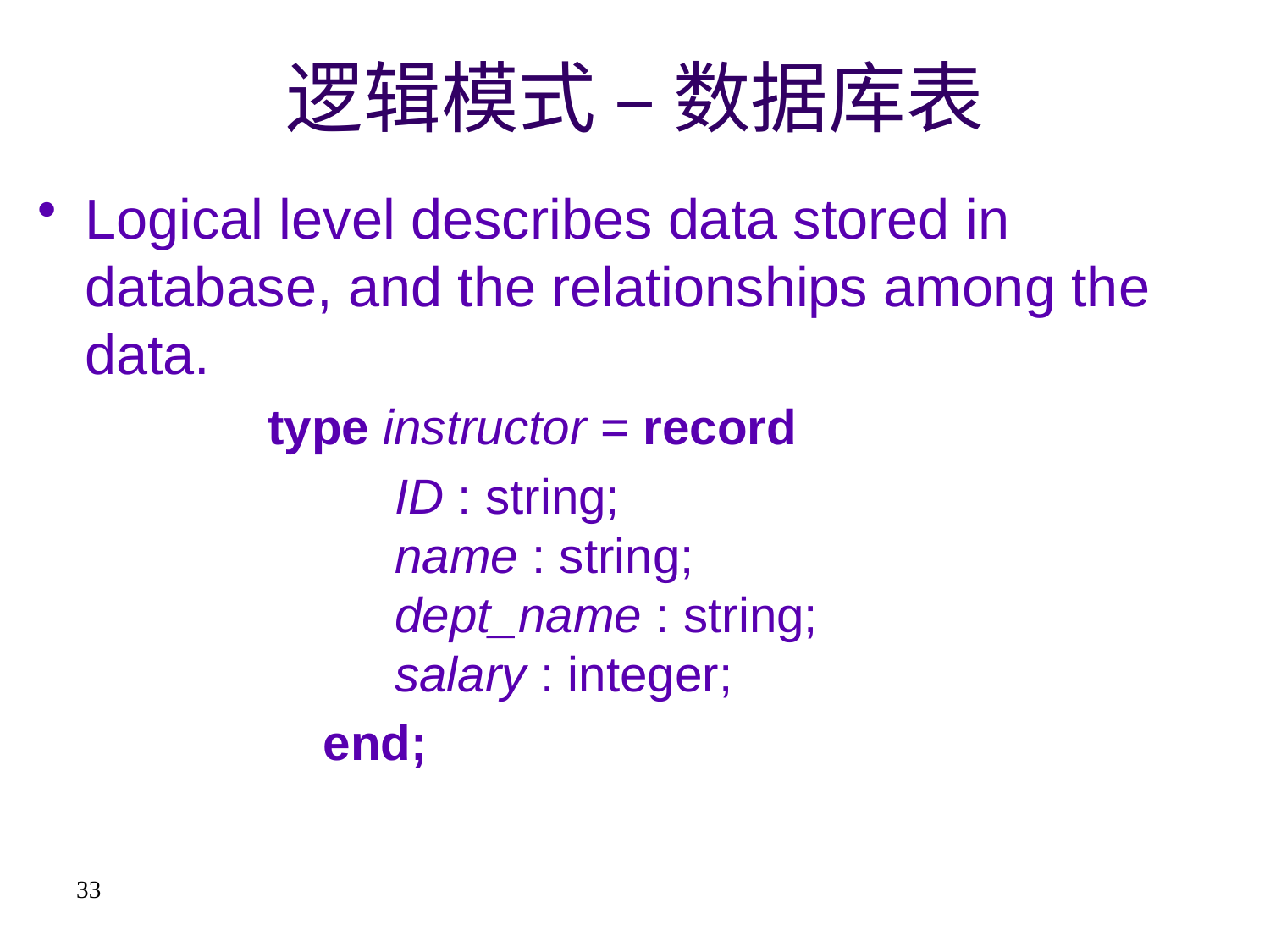

# 逻辑模式 – 数据库表
Logical level describes data stored in database, and the relationships among the data.
		type instructor = record
			ID : string;
		name : string;
		dept_name : string;
		salary : integer;
	end;
33